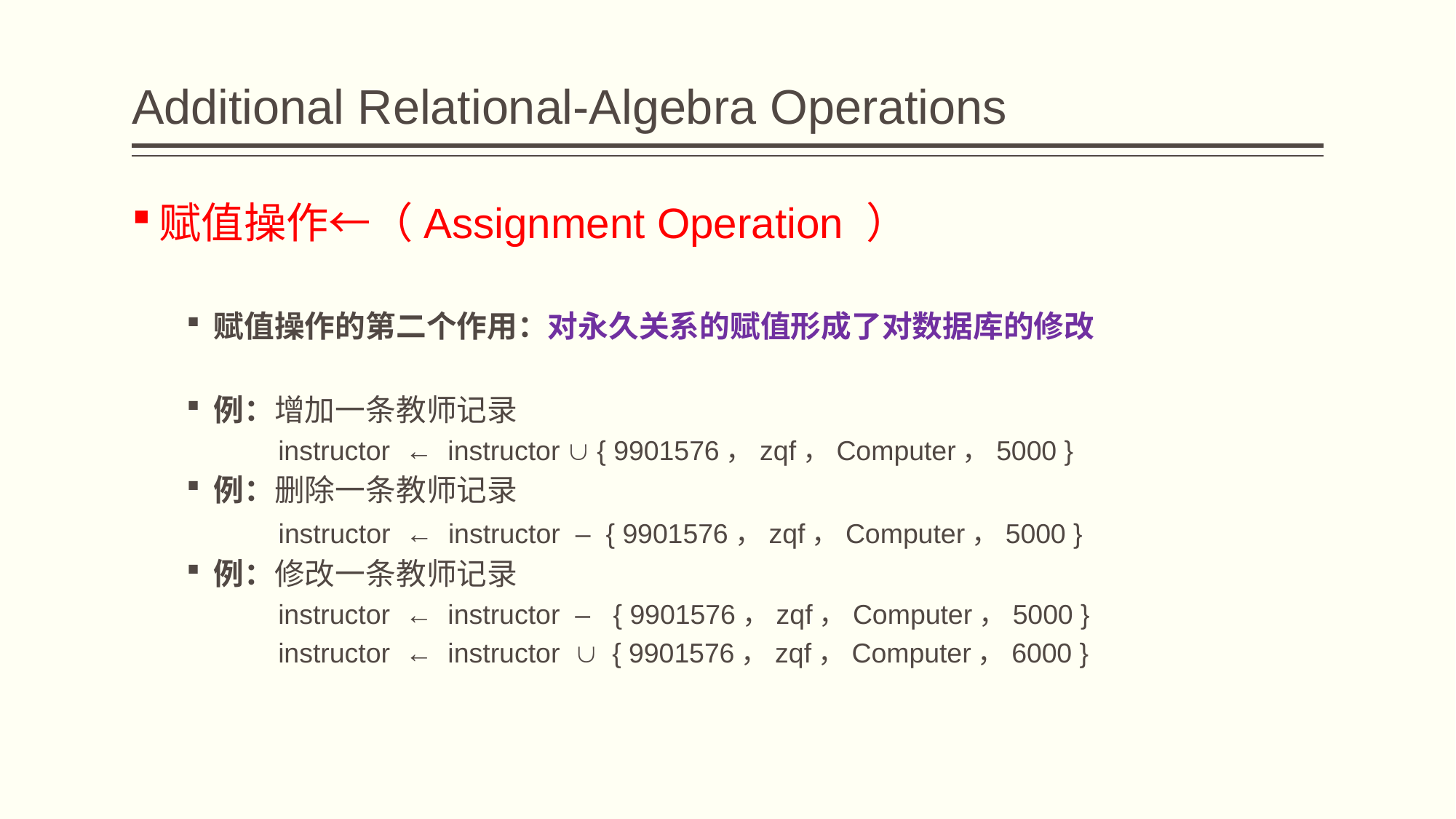

# Additional Relational-Algebra Operations
赋值操作←（Assignment Operation ）

赋值操作的第二个作用：对永久关系的赋值形成了对数据库的修改

例：增加一条教师记录
            instructor  ←  instructor ∪ { 9901576，zqf，Computer，5000 }
例：删除一条教师记录
           instructor  ←  instructor  –  { 9901576，zqf，Computer，5000 }
例：修改一条教师记录
            instructor  ←  instructor  –   { 9901576，zqf，Computer，5000 }
            instructor  ←  instructor  ∪  { 9901576，zqf，Computer，6000 }